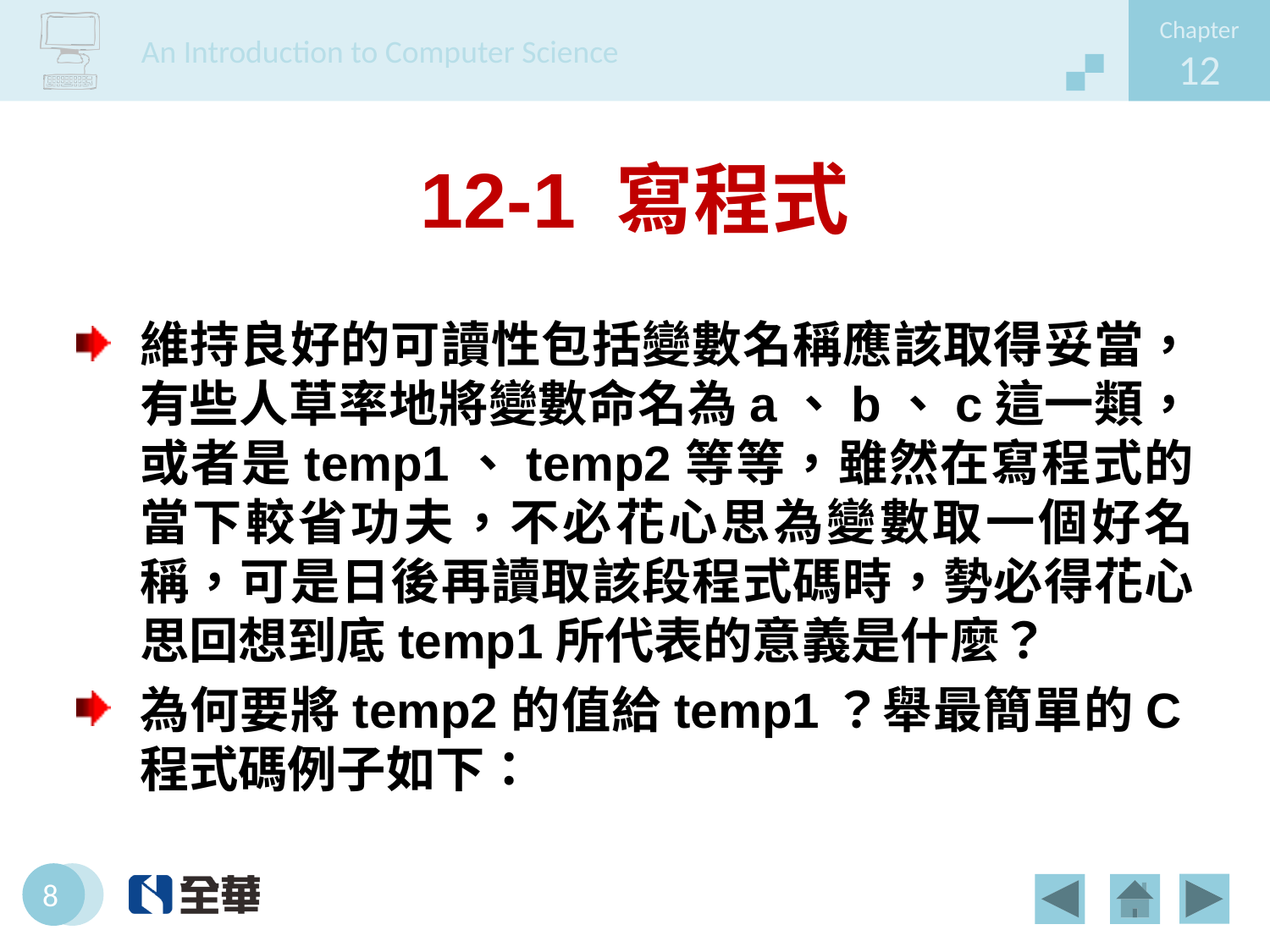

# 12-1 寫程式
維持良好的可讀性包括變數名稱應該取得妥當，有些人草率地將變數命名為a、b、c這一類，或者是temp1、temp2等等，雖然在寫程式的當下較省功夫，不必花心思為變數取一個好名稱，可是日後再讀取該段程式碼時，勢必得花心思回想到底temp1所代表的意義是什麼？
為何要將temp2的值給temp1？舉最簡單的C程式碼例子如下：